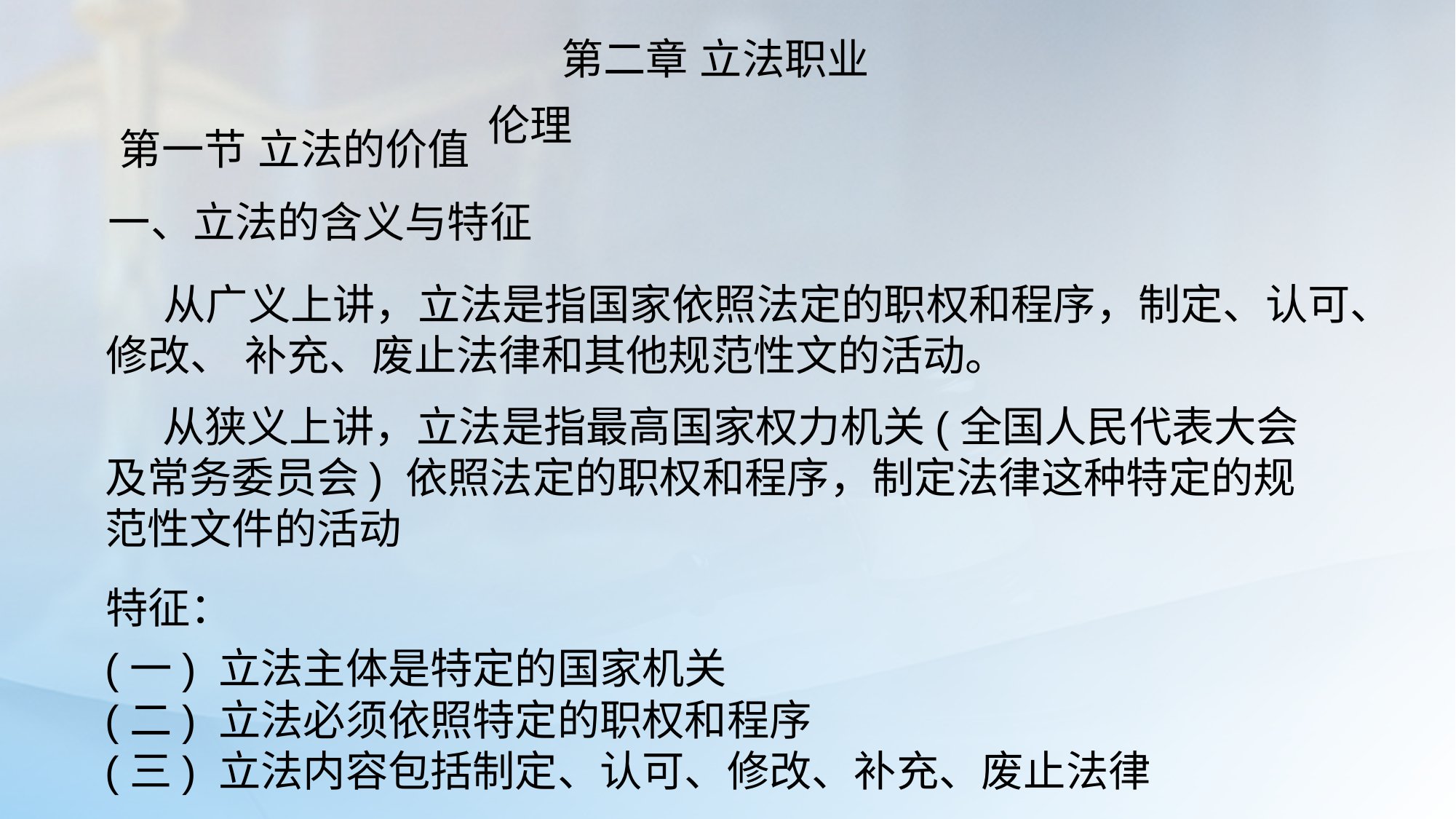

第二章 立法职业伦理
第一节 立法的价值
一、立法的含义与特征
    从广义上讲，立法是指国家依照法定的职权和程序，制定、认可、修改、 补充、废止法律和其他规范性文的活动。
    从狭义上讲，立法是指最高国家权力机关(全国人民代表大会及常务委员会) 依照法定的职权和程序，制定法律这种特定的规范性文件的活动
特征：
 (一) 立法主体是特定的国家机关
 (二) 立法必须依照特定的职权和程序
 (三) 立法内容包括制定、认可、修改、补充、废止法律